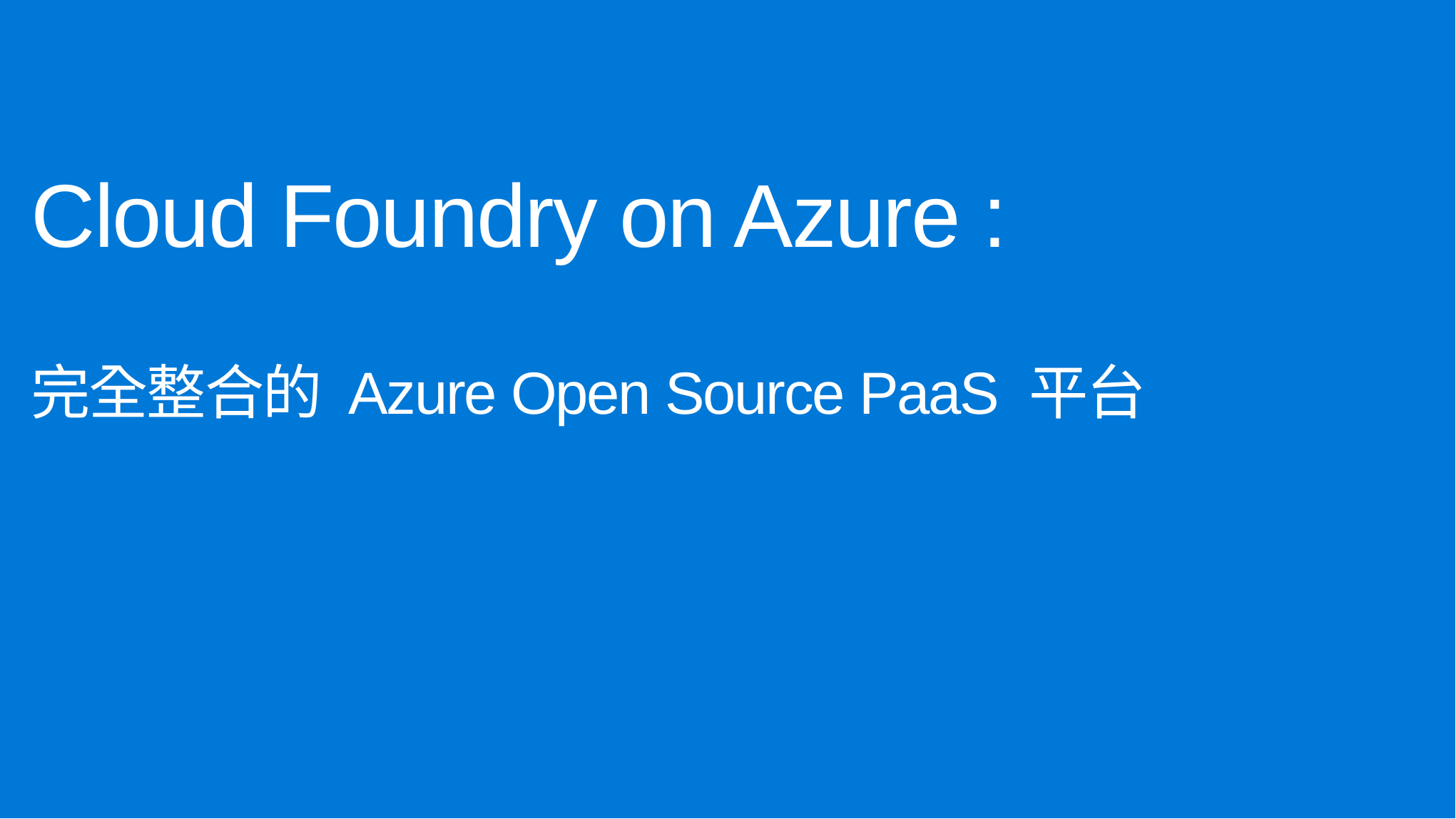

Cloud Foundry on Azure :
完全整合的 Azure Open Source PaaS 平台